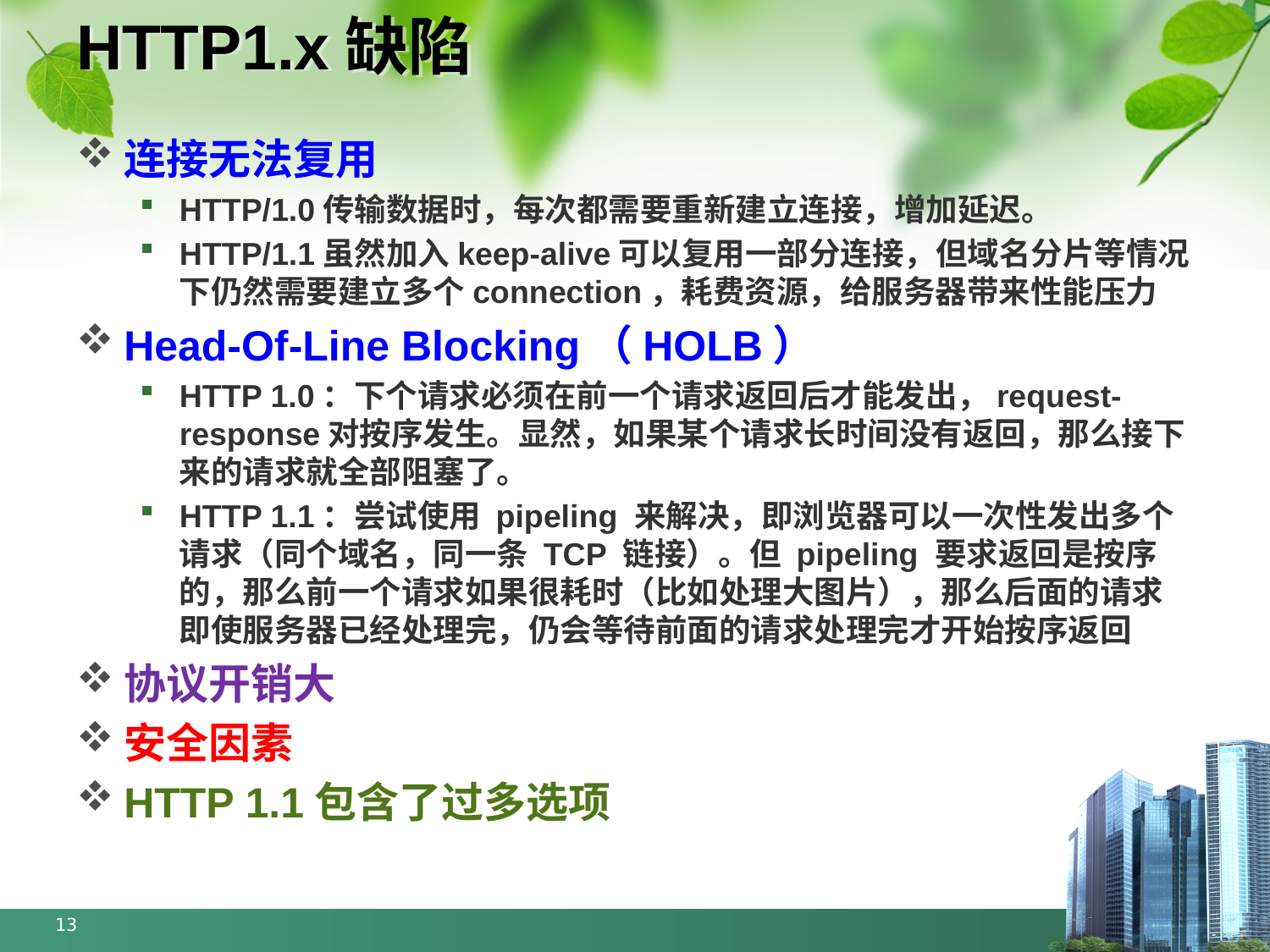

# HTTP1.x缺陷
连接无法复用
HTTP/1.0传输数据时，每次都需要重新建立连接，增加延迟。
HTTP/1.1虽然加入keep-alive可以复用一部分连接，但域名分片等情况下仍然需要建立多个connection，耗费资源，给服务器带来性能压力
Head-Of-Line Blocking（HOLB）
HTTP 1.0：下个请求必须在前一个请求返回后才能发出，request-response对按序发生。显然，如果某个请求长时间没有返回，那么接下来的请求就全部阻塞了。
HTTP 1.1：尝试使用 pipeling 来解决，即浏览器可以一次性发出多个请求（同个域名，同一条 TCP 链接）。但 pipeling 要求返回是按序的，那么前一个请求如果很耗时（比如处理大图片），那么后面的请求即使服务器已经处理完，仍会等待前面的请求处理完才开始按序返回
协议开销大
安全因素
HTTP 1.1包含了过多选项
13